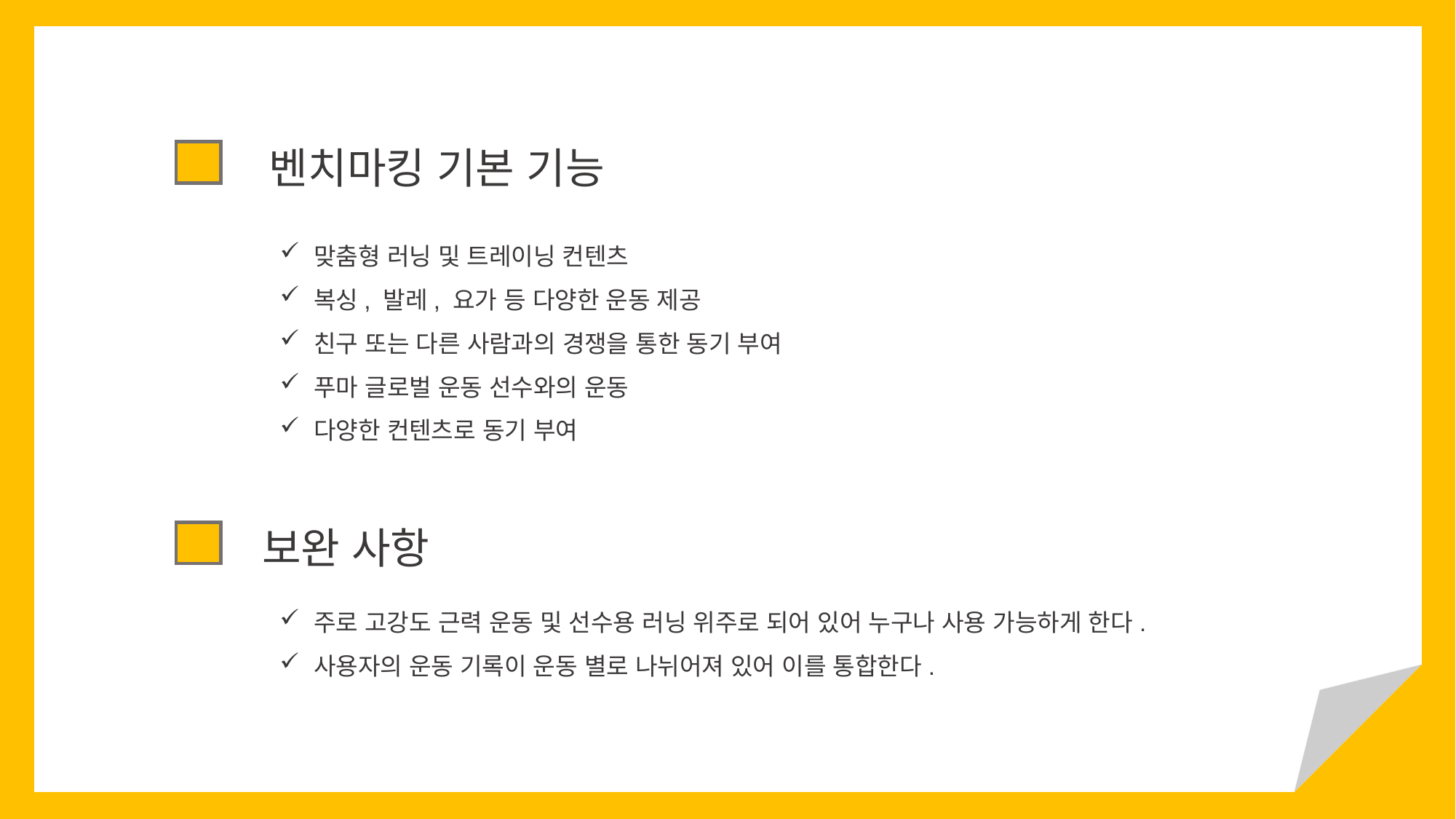

벤치마킹 기본 기능

맞춤형 러닝 및 트레이닝 컨텐츠
복싱, 발레, 요가 등 다양한 운동 제공
친구 또는 다른 사람과의 경쟁을 통한 동기 부여
푸마 글로벌 운동 선수와의 운동
다양한 컨텐츠로 동기 부여
보완 사항

주로 고강도 근력 운동 및 선수용 러닝 위주로 되어 있어 누구나 사용 가능하게 한다.
사용자의 운동 기록이 운동 별로 나뉘어져 있어 이를 통합한다.